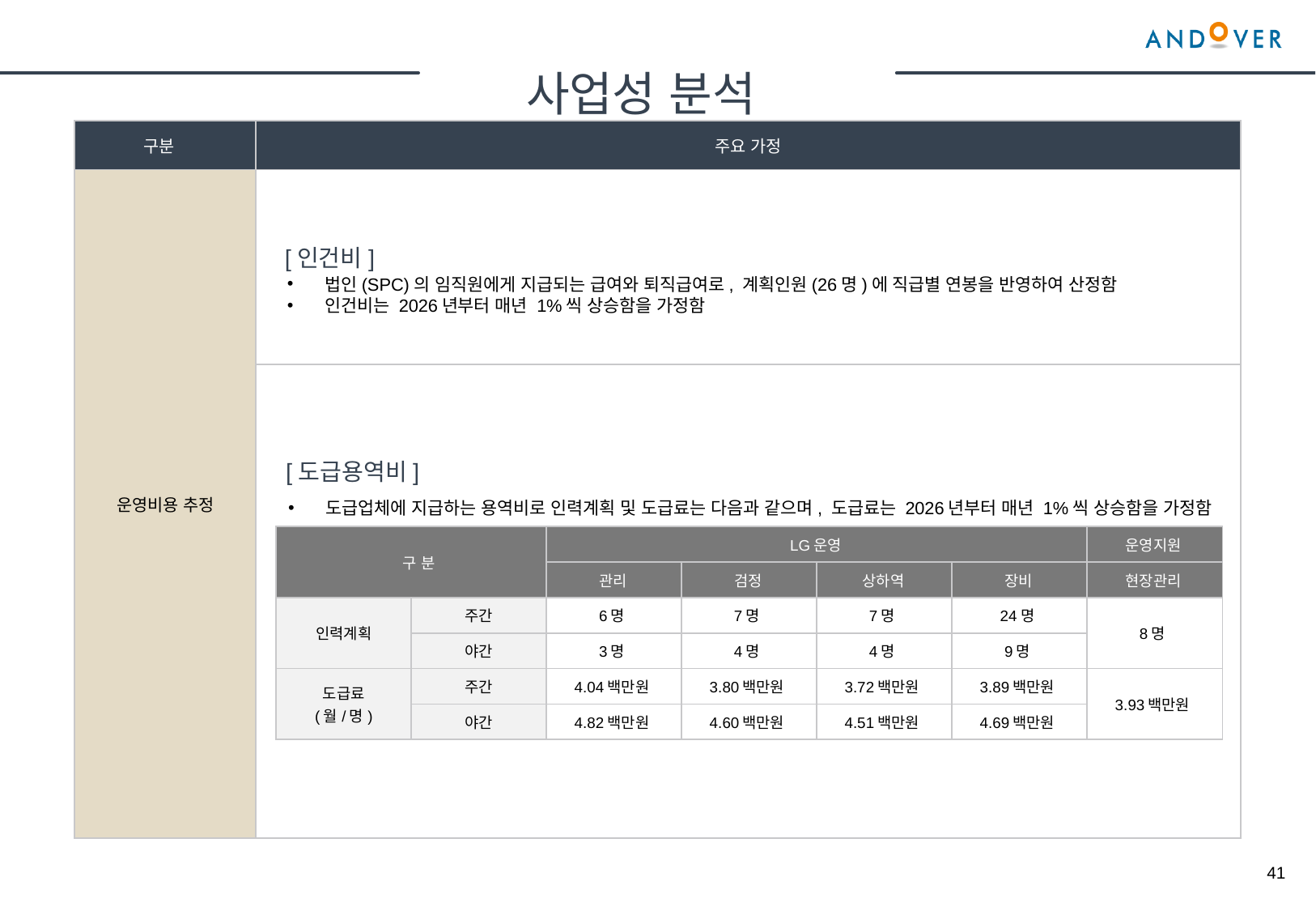

사업성 분석
| 구분 | 주요 가정 |
| --- | --- |
| 운영비용 추정 |  |
|  |  |
[인건비]
법인(SPC)의 임직원에게 지급되는 급여와 퇴직급여로, 계획인원(26명)에 직급별 연봉을 반영하여 산정함
인건비는 2026년부터 매년 1%씩 상승함을 가정함
[도급용역비]
도급업체에 지급하는 용역비로 인력계획 및 도급료는 다음과 같으며, 도급료는 2026년부터 매년 1%씩 상승함을 가정함
| 구 분 |  | LG운영 |  |  |  | 운영지원 |
| --- | --- | --- | --- | --- | --- | --- |
| 구 분 | 구 분 | 관리 | 검정 | 상하역 | 장비 | 현장관리 |
| 인력계획 | 주간 | 6명 | 7명 | 7명 | 24명 | 8명 |
|  | 야간 | 3명 | 4명 | 4명 | 9명 |  |
| 도급료 (월/명) | 주간 | 4.04백만원 | 3.80백만원 | 3.72백만원 | 3.89백만원 | 3.93백만원 |
|  | 야간 | 4.82백만원 | 4.60백만원 | 4.51백만원 | 4.69백만원 |  |
41